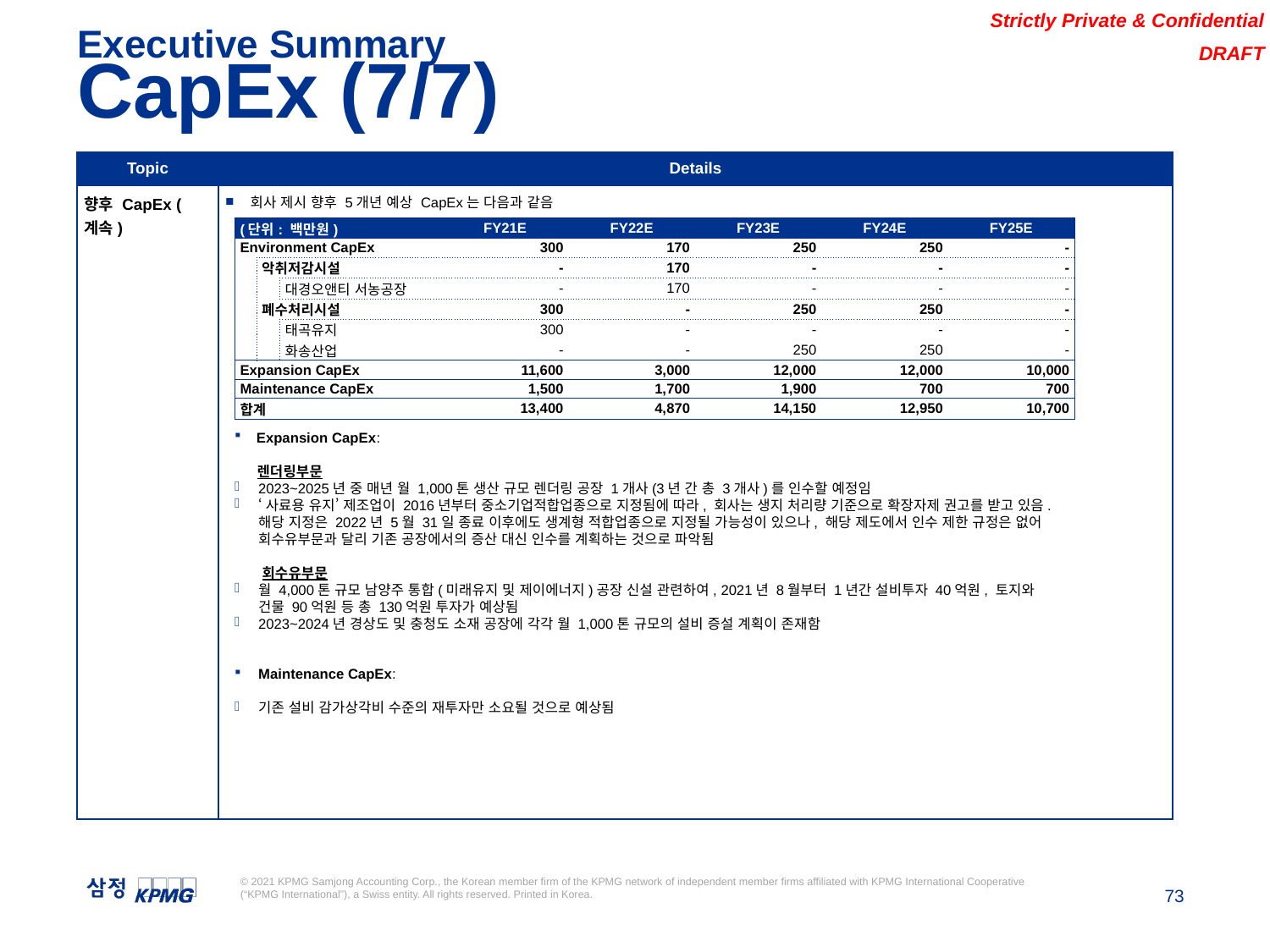

Executive Summary
CapEx (7/7)
| Topic | Details |
| --- | --- |
| 향후 CapEx (계속) | 회사 제시 향후 5개년 예상 CapEx는 다음과 같음 |
| (단위: 백만원) |  |  | FY21E | FY22E | FY23E | FY24E | FY25E |
| --- | --- | --- | --- | --- | --- | --- | --- |
| Environment CapEx |  |  | 300 | 170 | 250 | 250 | - |
|  | 악취저감시설 |  | - | 170 | - | - | - |
|  |  | 대경오앤티 서농공장 | - | 170 | - | - | - |
|  | 폐수처리시설 |  | 300 | - | 250 | 250 | - |
|  |  | 태곡유지 | 300 | - | - | - | - |
|  |  | 화송산업 | - | - | 250 | 250 | - |
| Expansion CapEx |  |  | 11,600 | 3,000 | 12,000 | 12,000 | 10,000 |
| Maintenance CapEx |  |  | 1,500 | 1,700 | 1,900 | 700 | 700 |
| 합계 |  |  | 13,400 | 4,870 | 14,150 | 12,950 | 10,700 |

Expansion CapEx:

      렌더링부문
2023~2025년 중 매년 월 1,000톤 생산 규모 렌더링 공장 1개사(3년 간 총 3개사)를 인수할 예정임
‘사료용 유지’ 제조업이 2016년부터 중소기업적합업종으로 지정됨에 따라, 회사는 생지 처리량 기준으로 확장자제 권고를 받고 있음. 해당 지정은 2022년 5월 31일 종료 이후에도 생계형 적합업종으로 지정될 가능성이 있으나, 해당 제도에서 인수 제한 규정은 없어 회수유부문과 달리 기존 공장에서의 증산 대신 인수를 계획하는 것으로 파악됨

      회수유부문
월 4,000톤 규모 남양주 통합(미래유지 및 제이에너지)공장 신설 관련하여, 2021년 8월부터 1년간 설비투자 40억원, 토지와 건물 90억원 등 총 130억원 투자가 예상됨
2023~2024년 경상도 및 충청도 소재 공장에 각각 월 1,000톤 규모의 설비 증설 계획이 존재함

Maintenance CapEx:

기존 설비 감가상각비 수준의 재투자만 소요될 것으로 예상됨